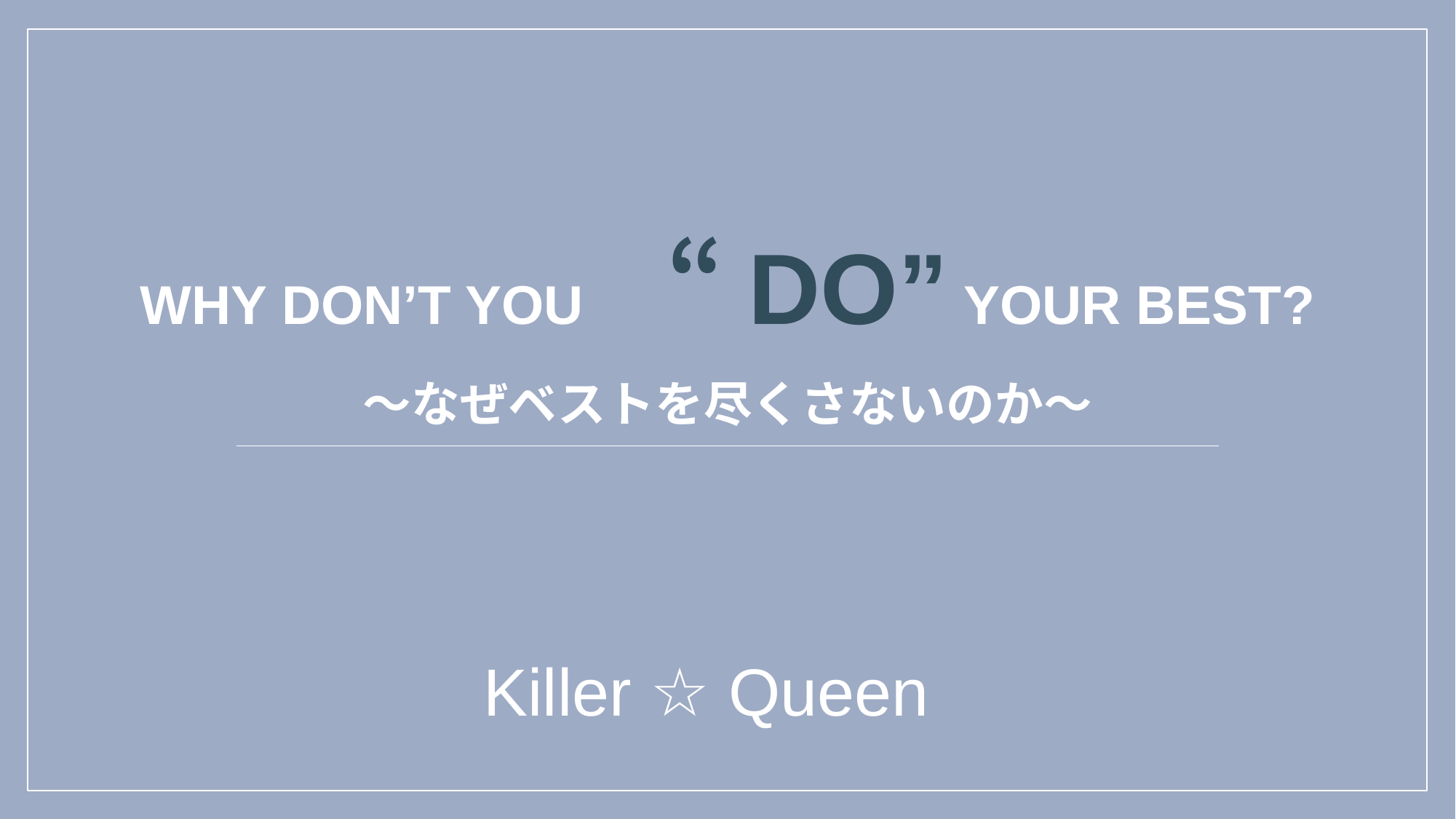

# Why don’t you 　“DO” your best?
～なぜベストを尽くさないのか～
Killer ☆ Queen